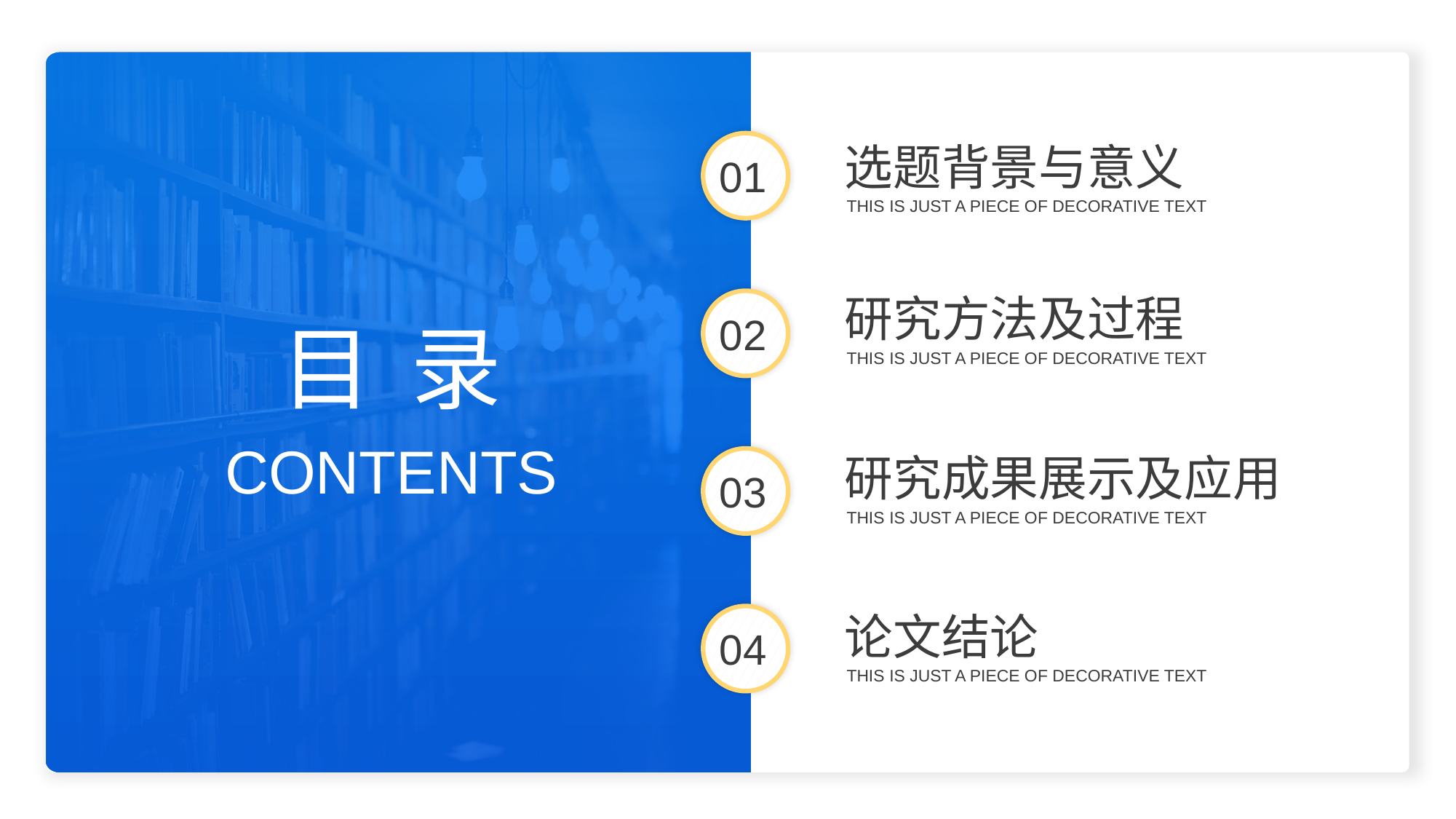

选题背景与意义
01
THIS IS JUST A PIECE OF DECORATIVE TEXT
研究方法及过程
02
目 录
THIS IS JUST A PIECE OF DECORATIVE TEXT
CONTENTS
研究成果展示及应用
03
THIS IS JUST A PIECE OF DECORATIVE TEXT
论文结论
04
THIS IS JUST A PIECE OF DECORATIVE TEXT